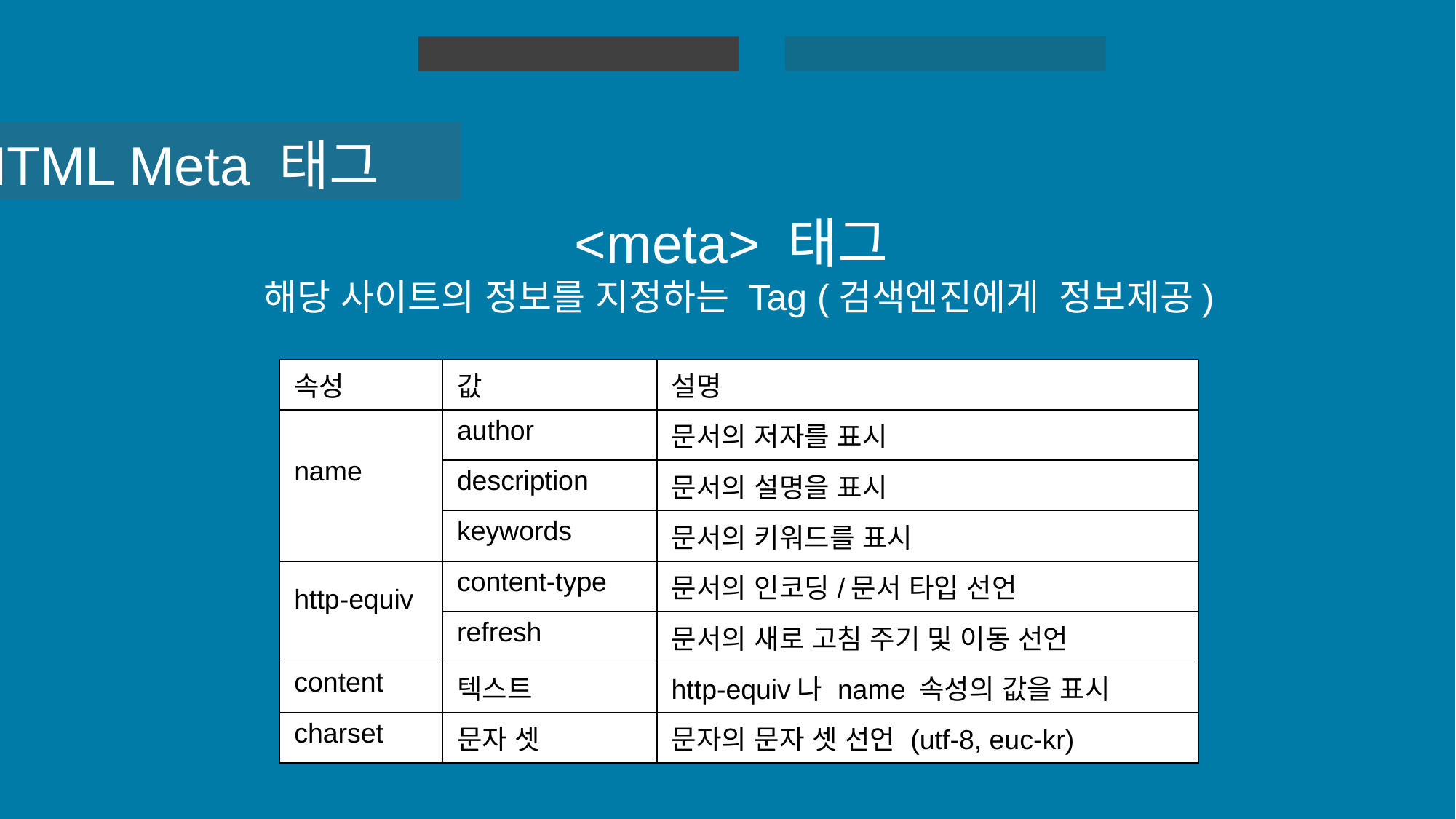

HTML 실습
HTML

HTML Meta 태그
<meta> 태그
해당 사이트의 정보를 지정하는 Tag (검색엔진에게  정보제공)
| 속성 | 값 | 설명 |
| --- | --- | --- |
| name | author | 문서의 저자를 표시 |
|  | description | 문서의 설명을 표시 |
|  | keywords | 문서의 키워드를 표시 |
| http-equiv | content-type | 문서의 인코딩/문서 타입 선언 |
|  | refresh | 문서의 새로 고침 주기 및 이동 선언 |
| content | 텍스트 | http-equiv나 name 속성의 값을 표시 |
| charset | 문자 셋 | 문자의 문자 셋 선언 (utf-8, euc-kr) |